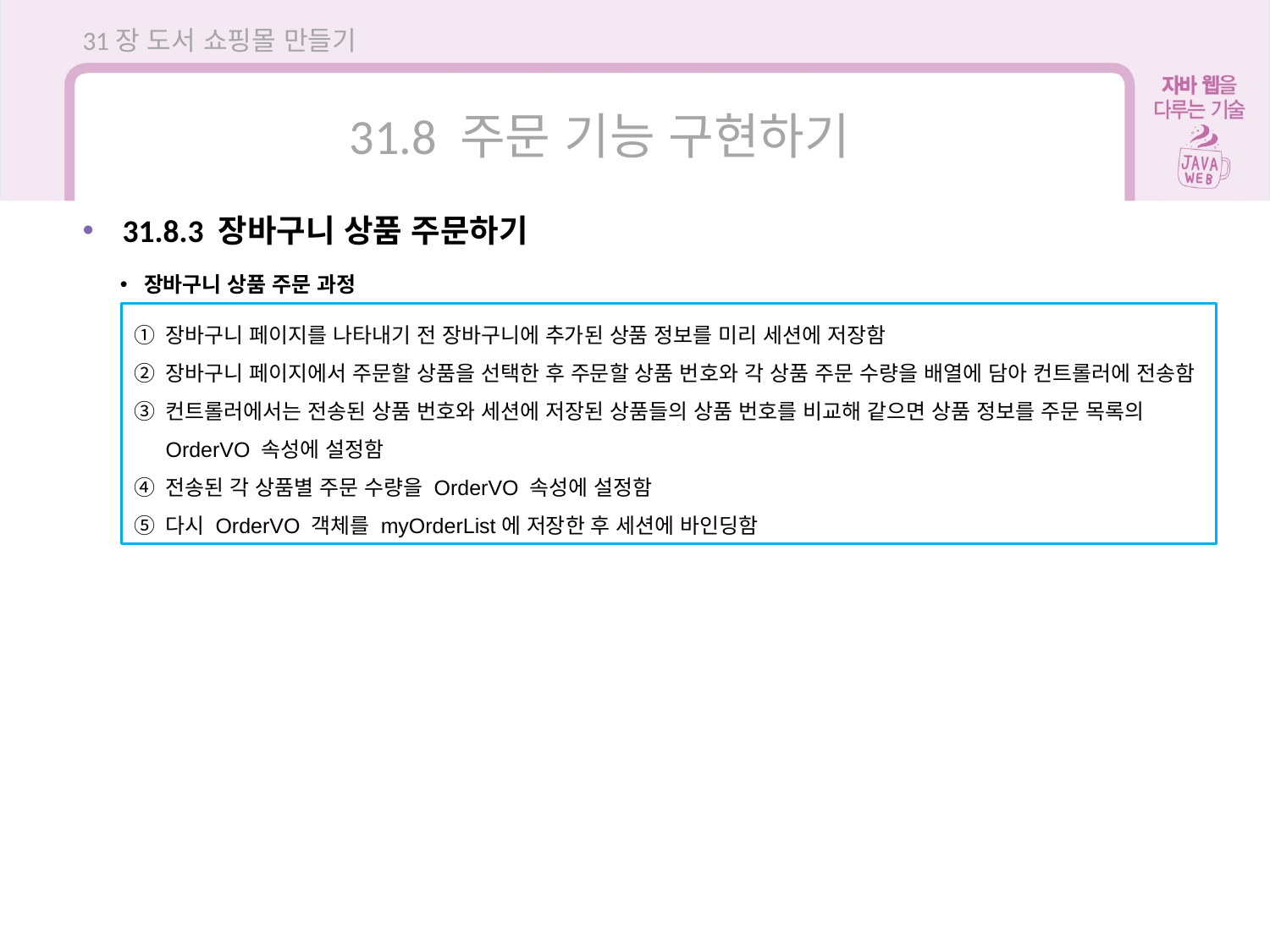

31장 도서 쇼핑몰 만들기
31.8 주문 기능 구현하기
31.8.3 장바구니 상품 주문하기
장바구니 상품 주문 과정
장바구니 페이지를 나타내기 전 장바구니에 추가된 상품 정보를 미리 세션에 저장함
장바구니 페이지에서 주문할 상품을 선택한 후 주문할 상품 번호와 각 상품 주문 수량을 배열에 담아 컨트롤러에 전송함
컨트롤러에서는 전송된 상품 번호와 세션에 저장된 상품들의 상품 번호를 비교해 같으면 상품 정보를 주문 목록의 OrderVO 속성에 설정함
전송된 각 상품별 주문 수량을 OrderVO 속성에 설정함
다시 OrderVO 객체를 myOrderList에 저장한 후 세션에 바인딩함